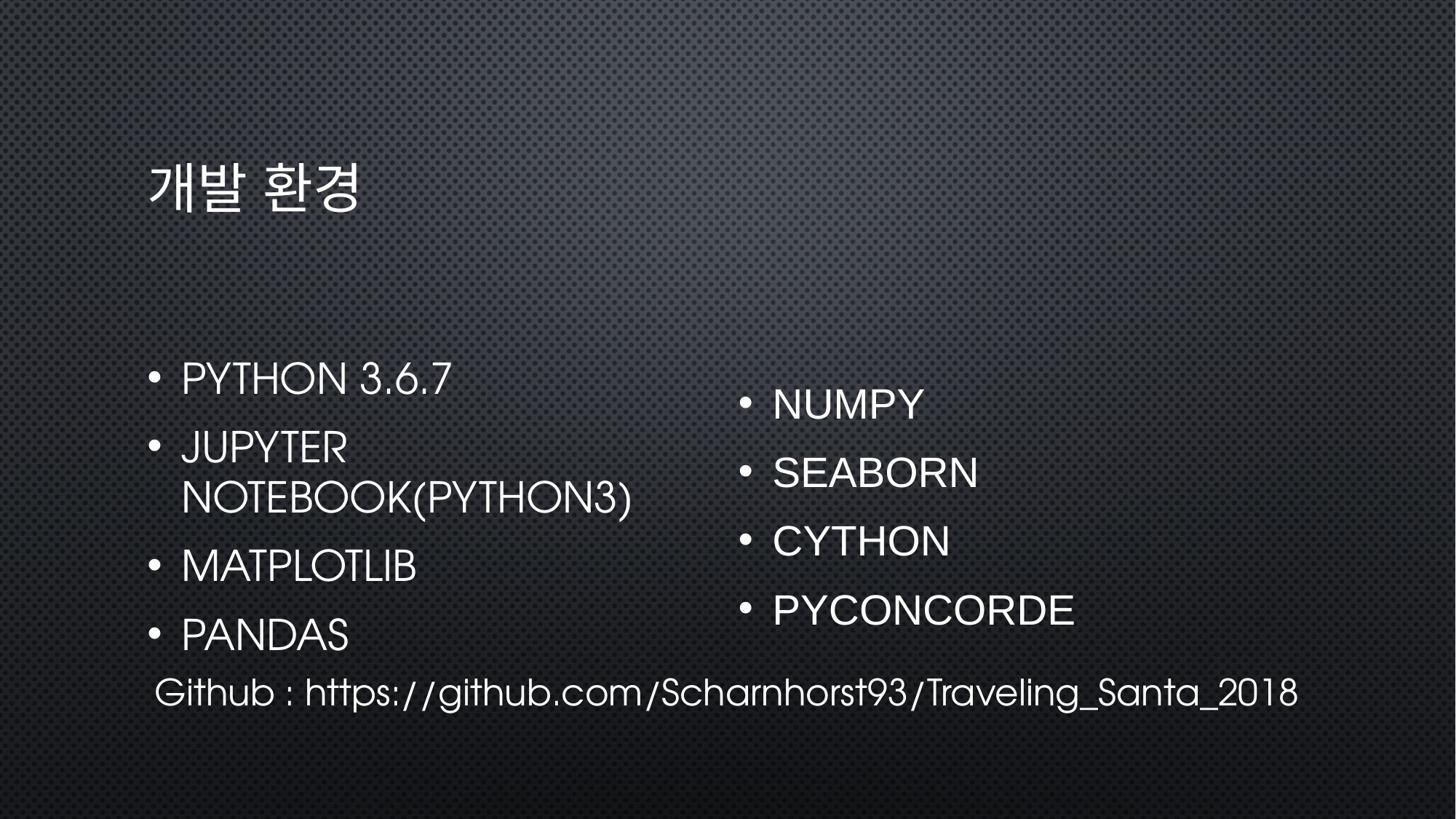

# 개발 환경
Python 3.6.7
Jupyter Notebook(Python3)
Matplotlib
Pandas
Numpy
Seaborn
Cython
Pyconcorde
Github : https://github.com/Scharnhorst93/Traveling_Santa_2018